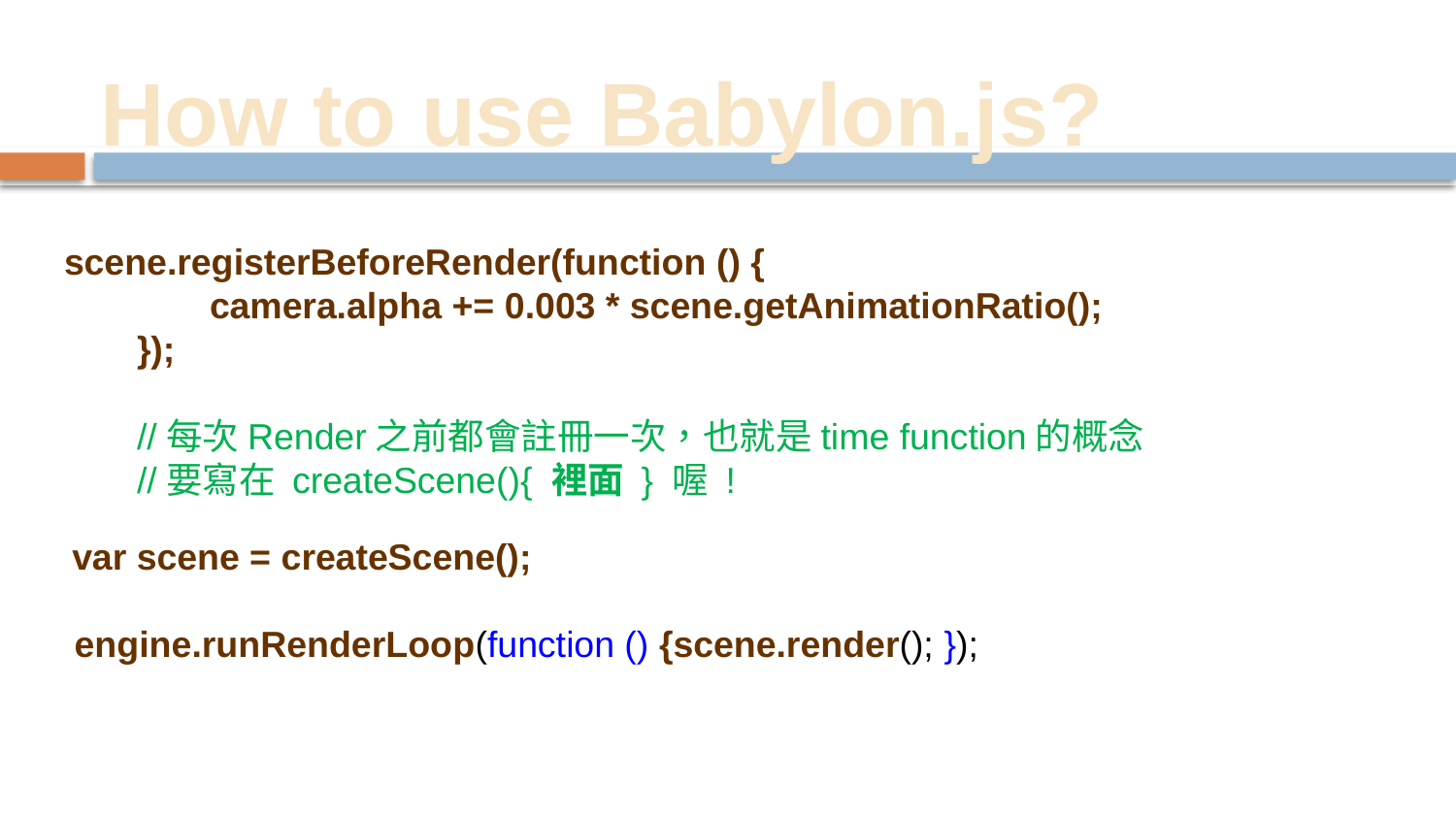

# How to use Babylon.js?

scene.registerBeforeRender(function () {
	camera.alpha += 0.003 * scene.getAnimationRatio();
});

//每次Render之前都會註冊一次，也就是time function的概念
//要寫在 createScene(){ 裡面 } 喔 !

 var scene = createScene();

 engine.runRenderLoop(function () {scene.render(); });